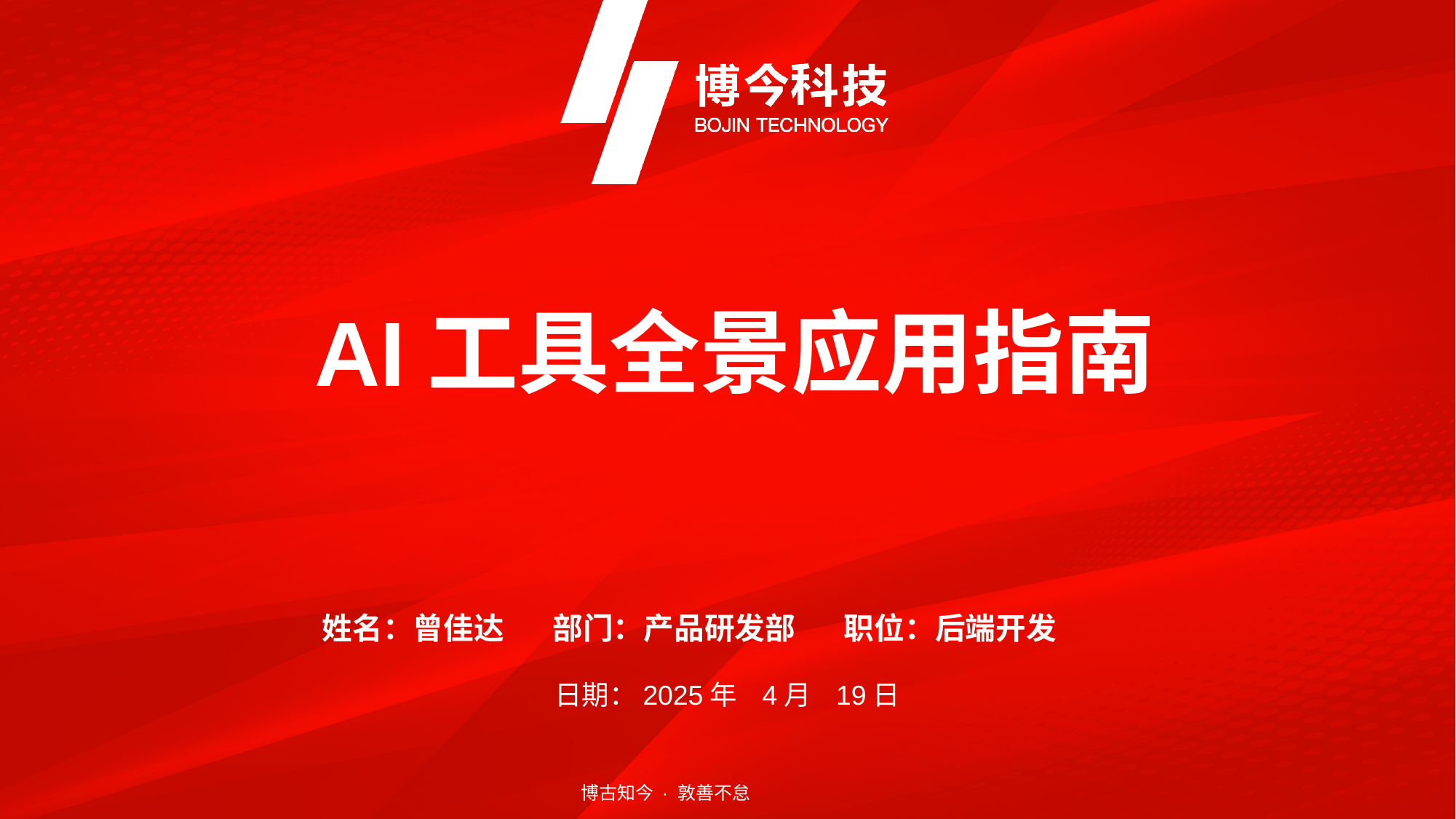

AI工具全景应用指南
姓名：曾佳达       部门：产品研发部       职位：后端开发
日期：2025年   4月   19日